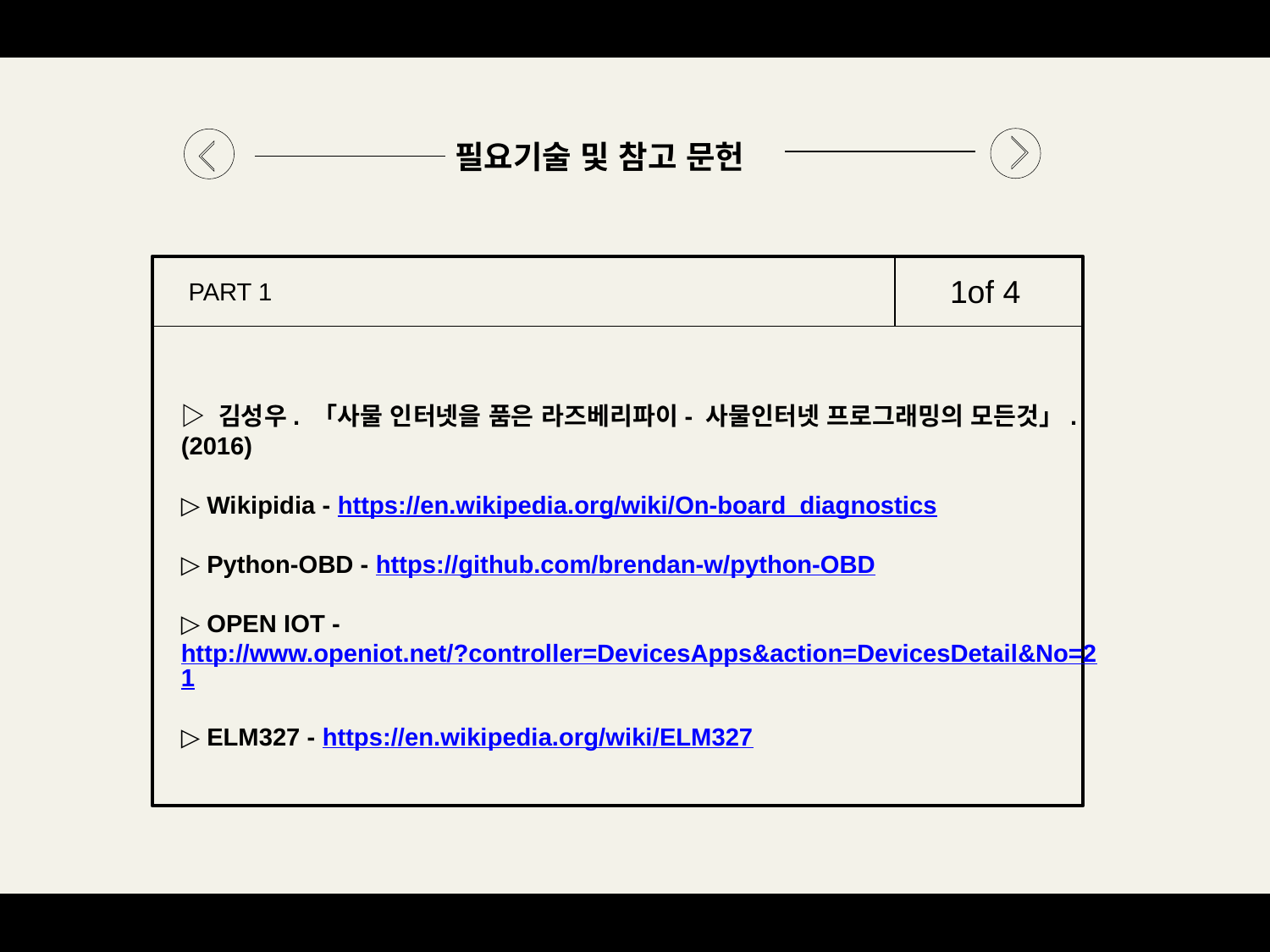

필요기술 및 참고 문헌

1of 4
PART 1
▷ 김성우. 「사물 인터넷을 품은 라즈베리파이- 사물인터넷 프로그래밍의 모든것」. (2016)

▷ Wikipidia - https://en.wikipedia.org/wiki/On-board_diagnostics

▷ Python-OBD - https://github.com/brendan-w/python-OBD

▷ OPEN IOT - http://www.openiot.net/?controller=DevicesApps&action=DevicesDetail&No=21

▷ ELM327 - https://en.wikipedia.org/wiki/ELM327